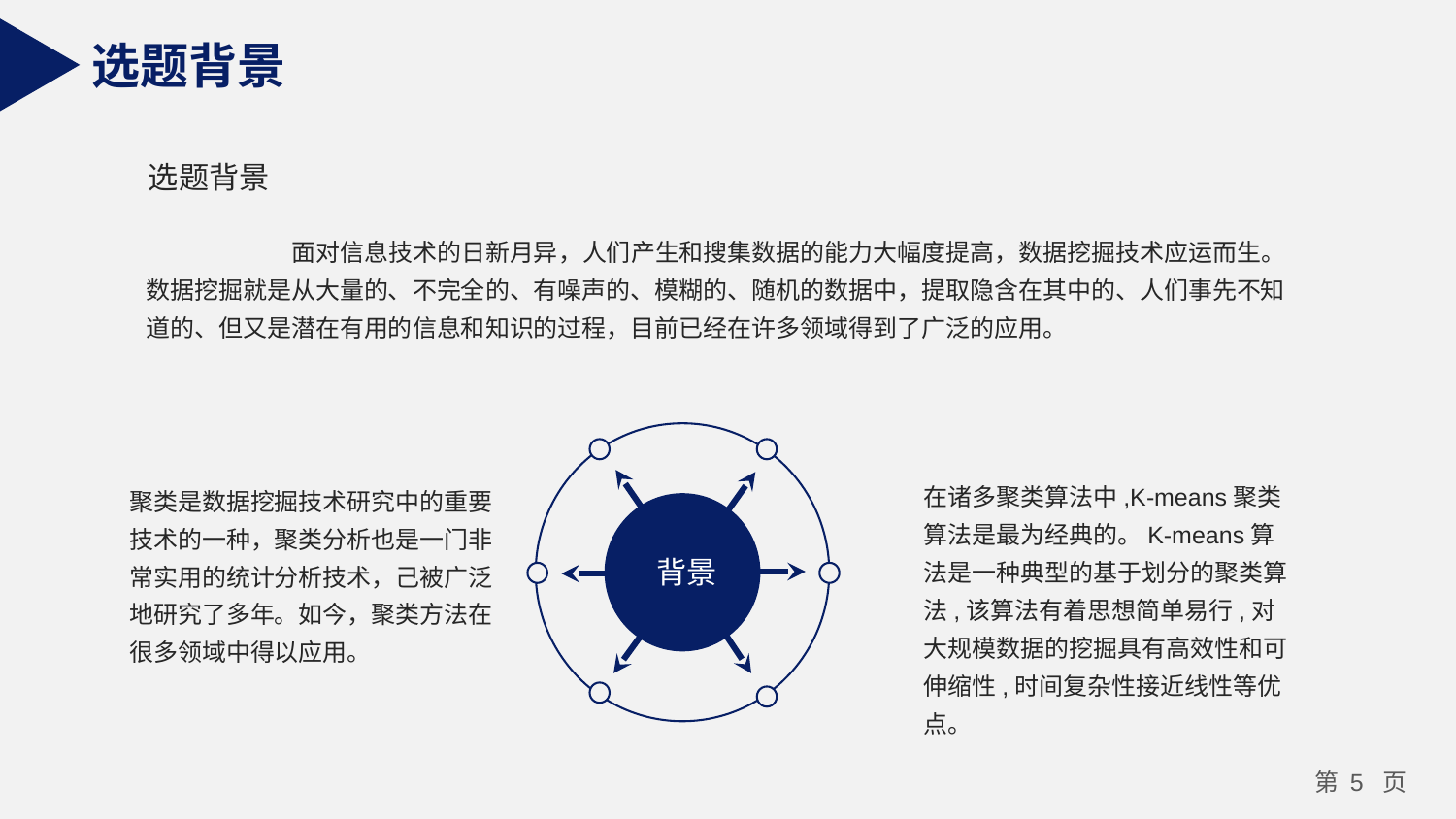

选题背景
选题背景
	面对信息技术的日新月异，人们产生和搜集数据的能力大幅度提高，数据挖掘技术应运而生。数据挖掘就是从大量的、不完全的、有噪声的、模糊的、随机的数据中，提取隐含在其中的、人们事先不知道的、但又是潜在有用的信息和知识的过程，目前已经在许多领域得到了广泛的应用。

在诸多聚类算法中,K-means聚类算法是最为经典的。K-means算法是一种典型的基于划分的聚类算法,该算法有着思想简单易行,对大规模数据的挖掘具有高效性和可伸缩性,时间复杂性接近线性等优点。
聚类是数据挖掘技术研究中的重要技术的一种，聚类分析也是一门非常实用的统计分析技术，己被广泛地研究了多年。如今，聚类方法在很多领域中得以应用。

背景